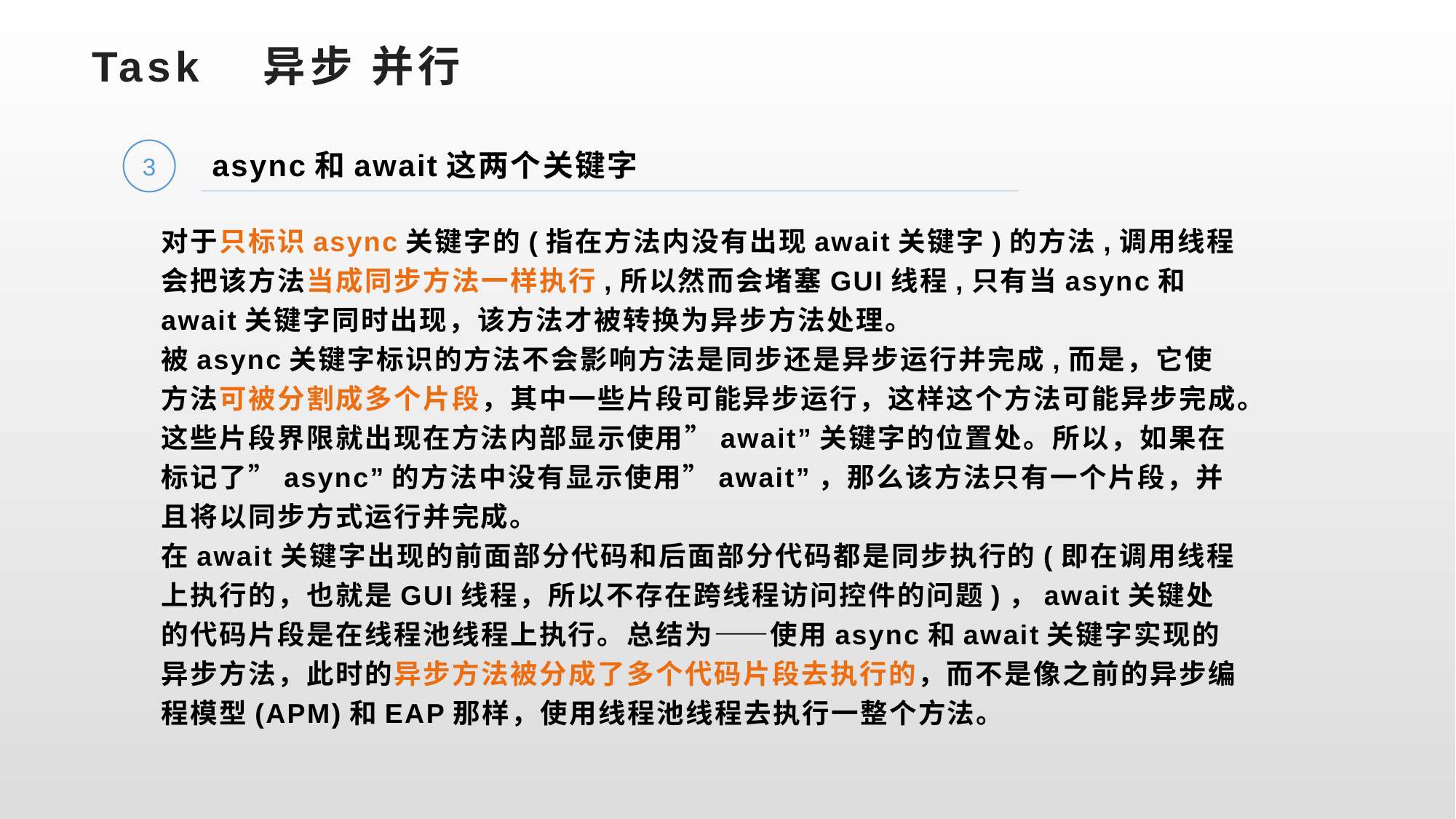

Task   异步 并行

async和await这两个关键字
3
对于只标识async关键字的(指在方法内没有出现await关键字)的方法,调用线程会把该方法当成同步方法一样执行,所以然而会堵塞GUI线程,只有当async和await关键字同时出现，该方法才被转换为异步方法处理。
被async关键字标识的方法不会影响方法是同步还是异步运行并完成,而是，它使方法可被分割成多个片段，其中一些片段可能异步运行，这样这个方法可能异步完成。这些片段界限就出现在方法内部显示使用”await”关键字的位置处。所以，如果在标记了”async”的方法中没有显示使用”await”，那么该方法只有一个片段，并且将以同步方式运行并完成。
在await关键字出现的前面部分代码和后面部分代码都是同步执行的(即在调用线程上执行的，也就是GUI线程，所以不存在跨线程访问控件的问题)，await关键处的代码片段是在线程池线程上执行。总结为——使用async和await关键字实现的异步方法，此时的异步方法被分成了多个代码片段去执行的，而不是像之前的异步编程模型(APM)和EAP那样，使用线程池线程去执行一整个方法。